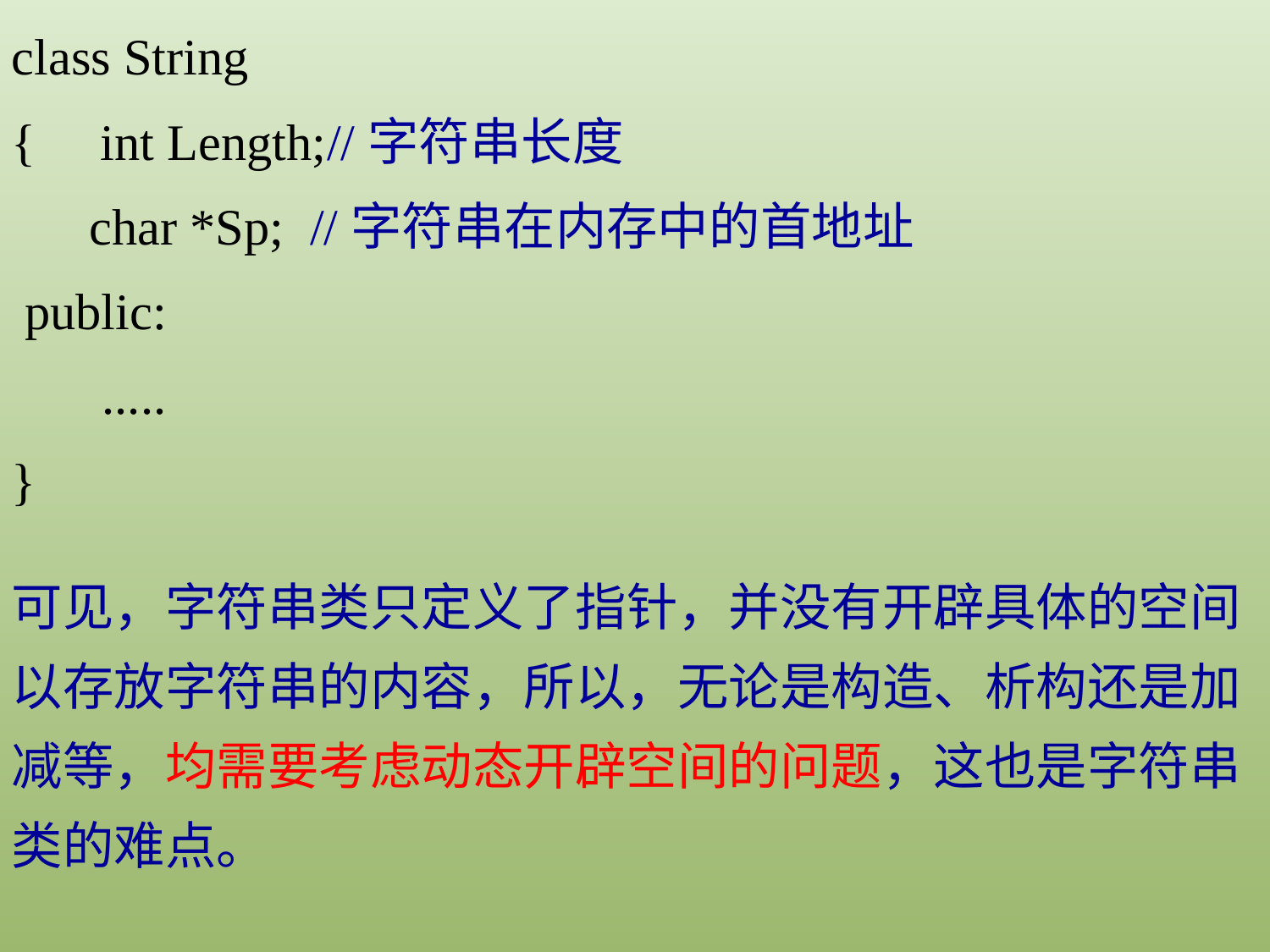

class String
{     int Length;//字符串长度
      char *Sp;  //字符串在内存中的首地址
 public:
       .....
}
可见，字符串类只定义了指针，并没有开辟具体的空间以存放字符串的内容，所以，无论是构造、析构还是加减等，均需要考虑动态开辟空间的问题，这也是字符串类的难点。
881